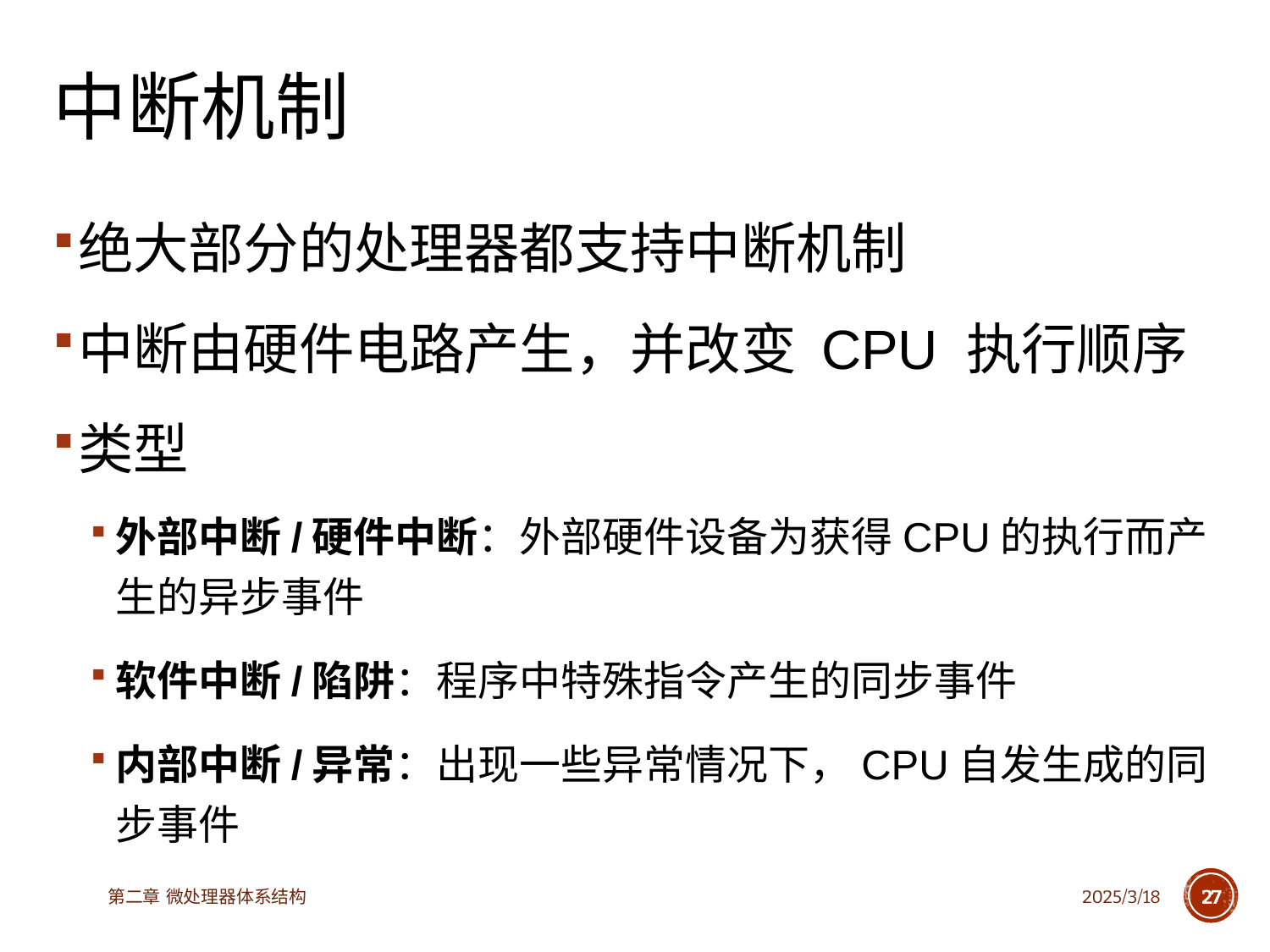

# 中断机制
绝大部分的处理器都支持中断机制
中断由硬件电路产生，并改变 CPU 执行顺序
类型
外部中断/硬件中断：外部硬件设备为获得CPU的执行而产生的异步事件
软件中断/陷阱：程序中特殊指令产生的同步事件
内部中断/异常：出现一些异常情况下，CPU自发生成的同步事件
第二章 微处理器体系结构
2025/3/18
27